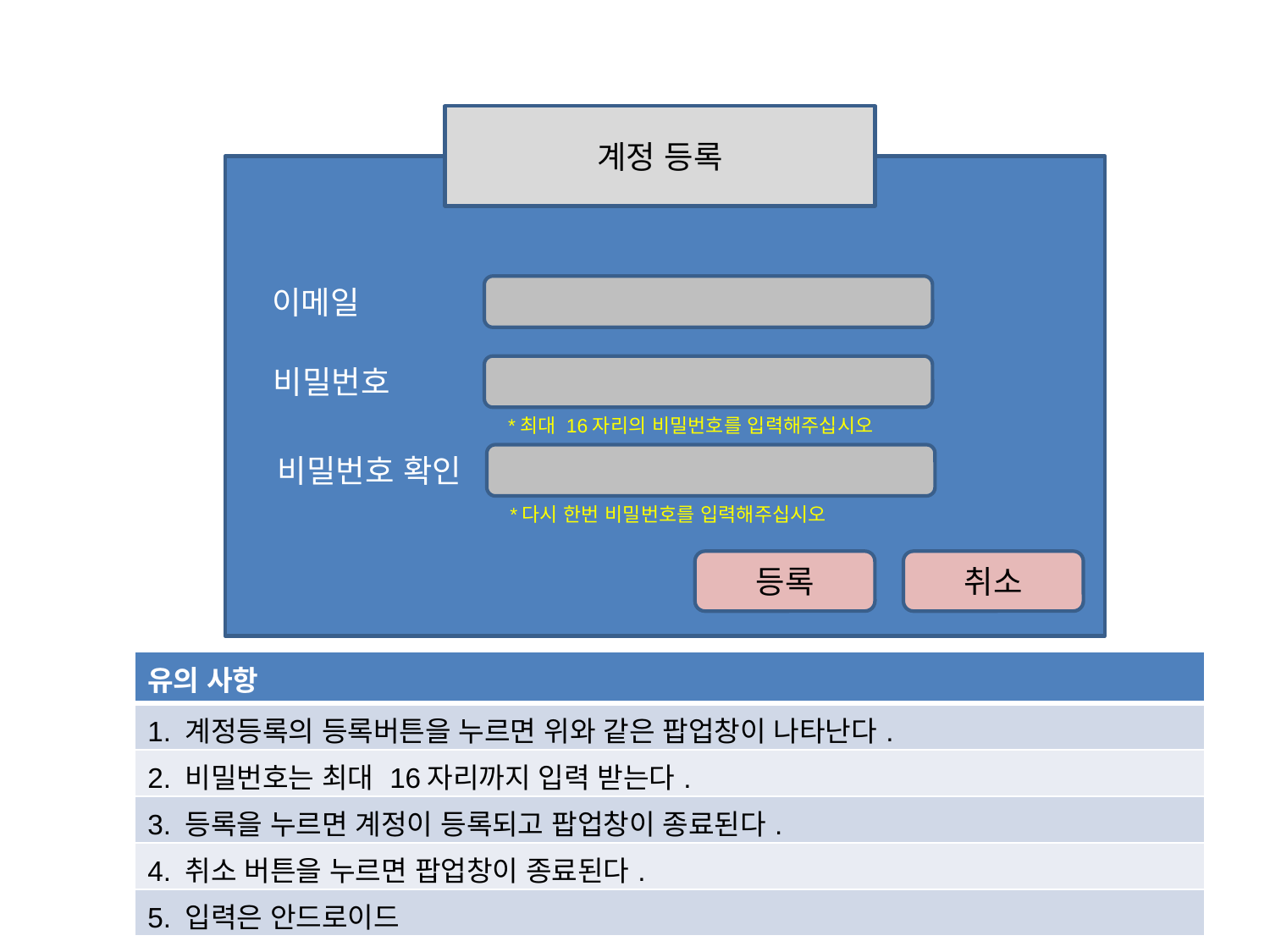

계정 등록

이메일

비밀번호

*최대 16자리의 비밀번호를 입력해주십시오
비밀번호 확인

*다시 한번 비밀번호를 입력해주십시오
등록
취소
| 유의 사항 |
| --- |
| 1. 계정등록의 등록버튼을 누르면 위와 같은 팝업창이 나타난다. |
| 2. 비밀번호는 최대 16자리까지 입력 받는다. |
| 3. 등록을 누르면 계정이 등록되고 팝업창이 종료된다. |
| 4. 취소 버튼을 누르면 팝업창이 종료된다. |
| 5. 입력은 안드로이드 |